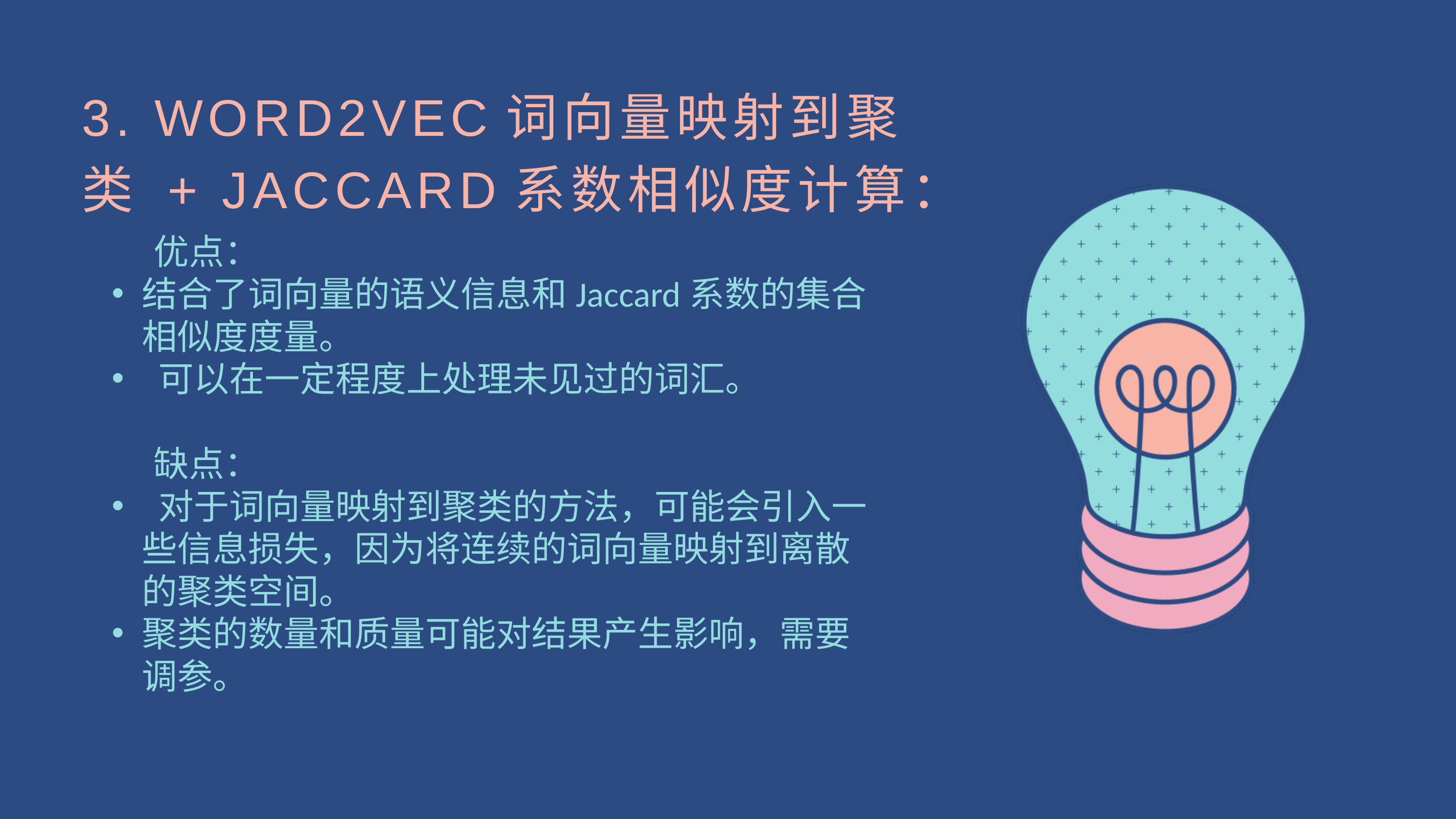

3. WORD2VEC词向量映射到聚类 + JACCARD系数相似度计算：

        优点：
结合了词向量的语义信息和Jaccard系数的集合相似度度量。
 可以在一定程度上处理未见过的词汇。

        缺点：
 对于词向量映射到聚类的方法，可能会引入一些信息损失，因为将连续的词向量映射到离散的聚类空间。
聚类的数量和质量可能对结果产生影响，需要调参。